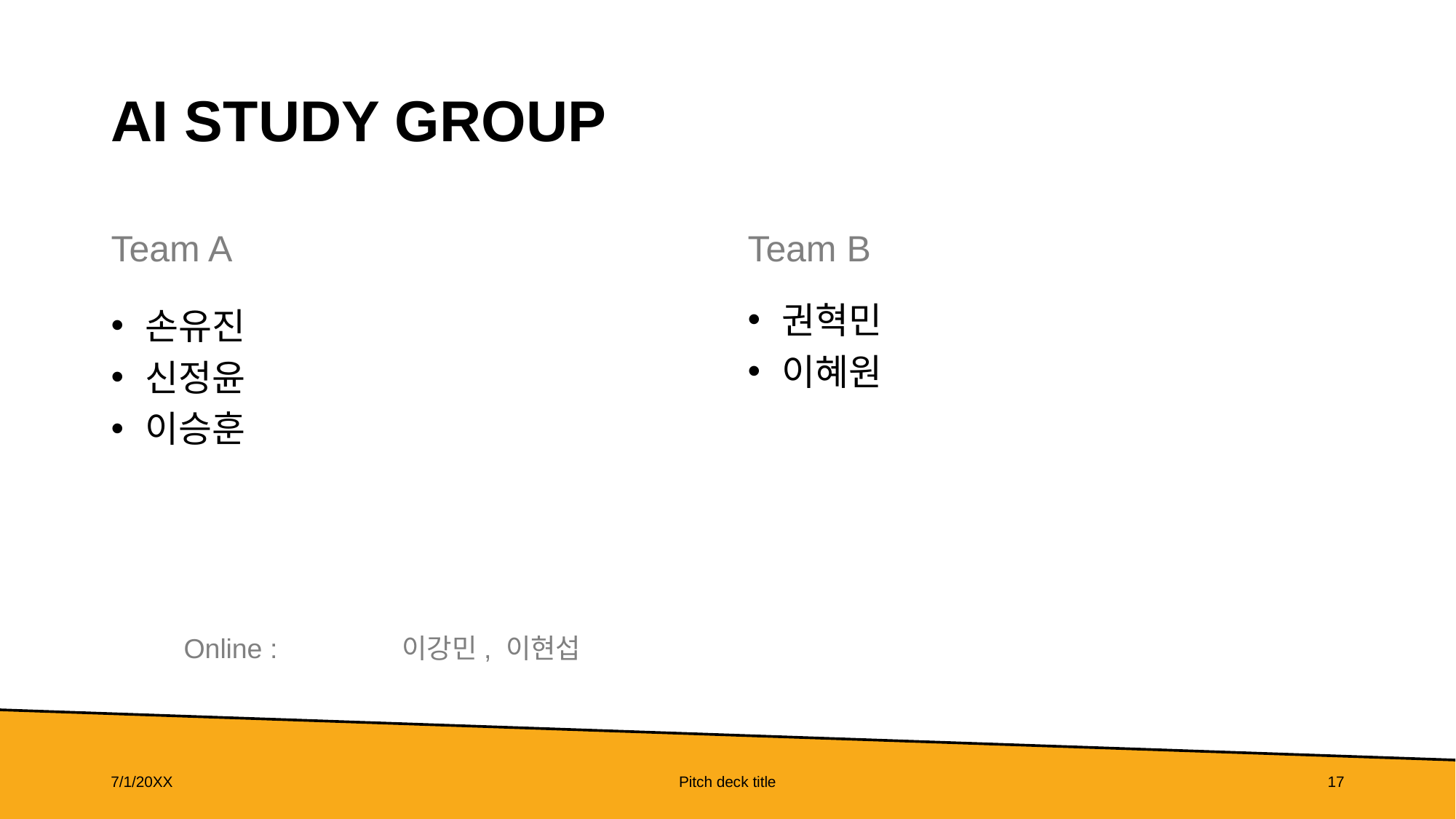

# AI study group
Team A
Team B
권혁민
이혜원

손유진
신정윤
이승훈
Online :		이강민, 이현섭
7/1/20XX
Pitch deck title
17